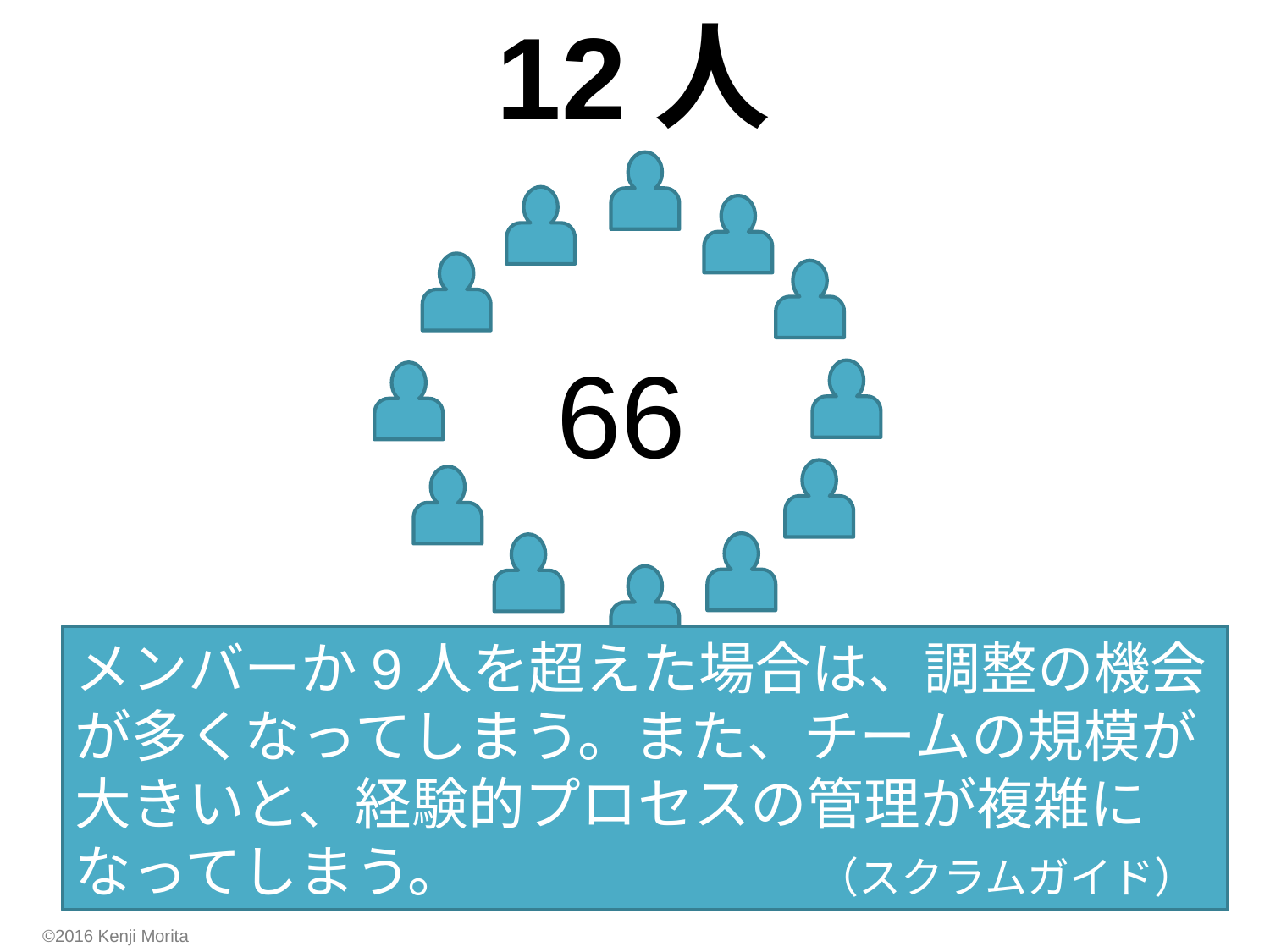

# 12人

66

メンバーか9人を超えた場合は、調整の機会が多くなってしまう。また、チームの規模が大きいと、経験的プロセスの管理が複雑になってしまう。
（スクラムガイド）